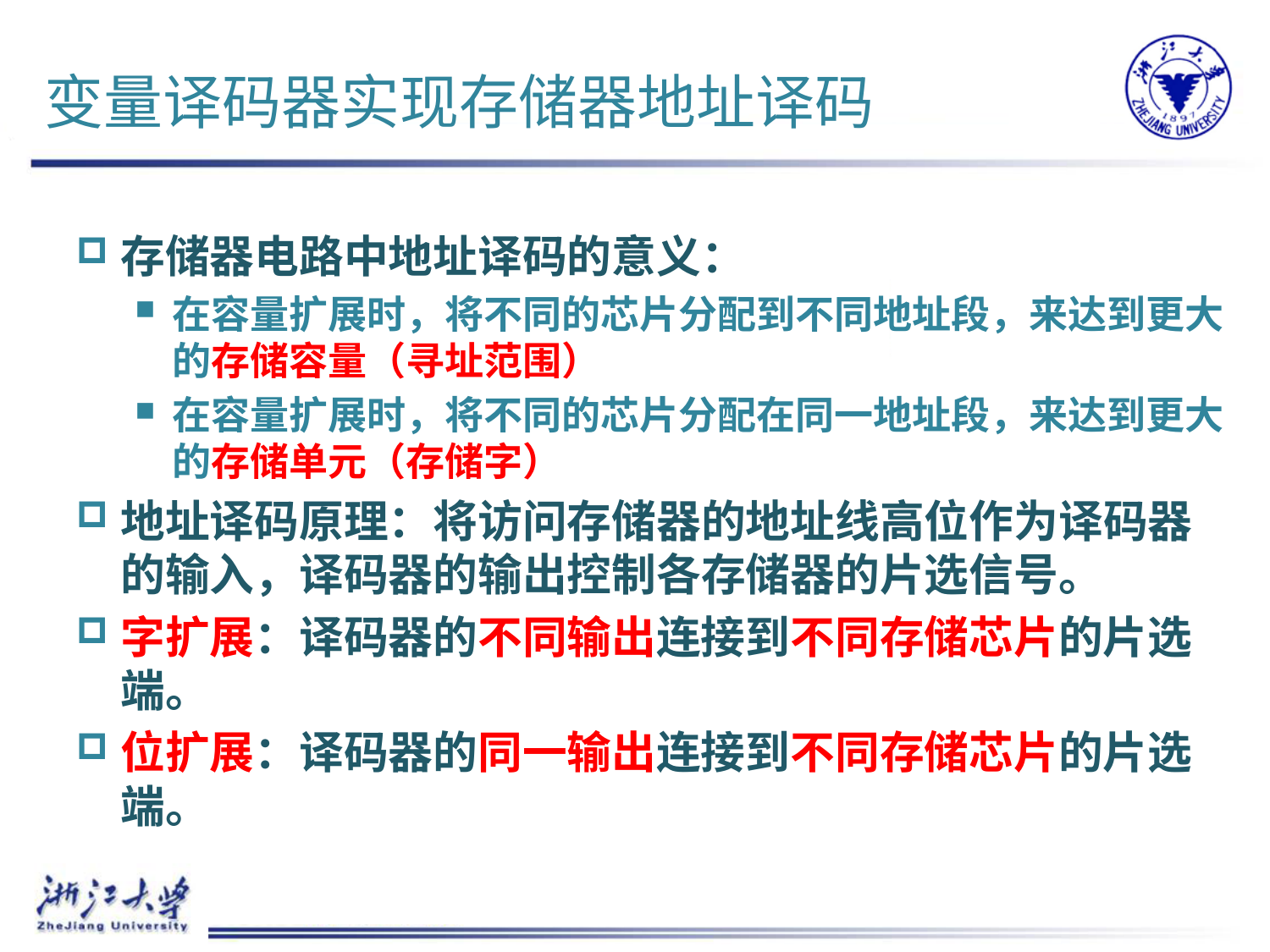

# 变量译码器实现存储器地址译码
存储器电路中地址译码的意义：
在容量扩展时，将不同的芯片分配到不同地址段，来达到更大的存储容量（寻址范围）
在容量扩展时，将不同的芯片分配在同一地址段，来达到更大的存储单元（存储字）
地址译码原理：将访问存储器的地址线高位作为译码器的输入，译码器的输出控制各存储器的片选信号。
字扩展：译码器的不同输出连接到不同存储芯片的片选端。
位扩展：译码器的同一输出连接到不同存储芯片的片选端。